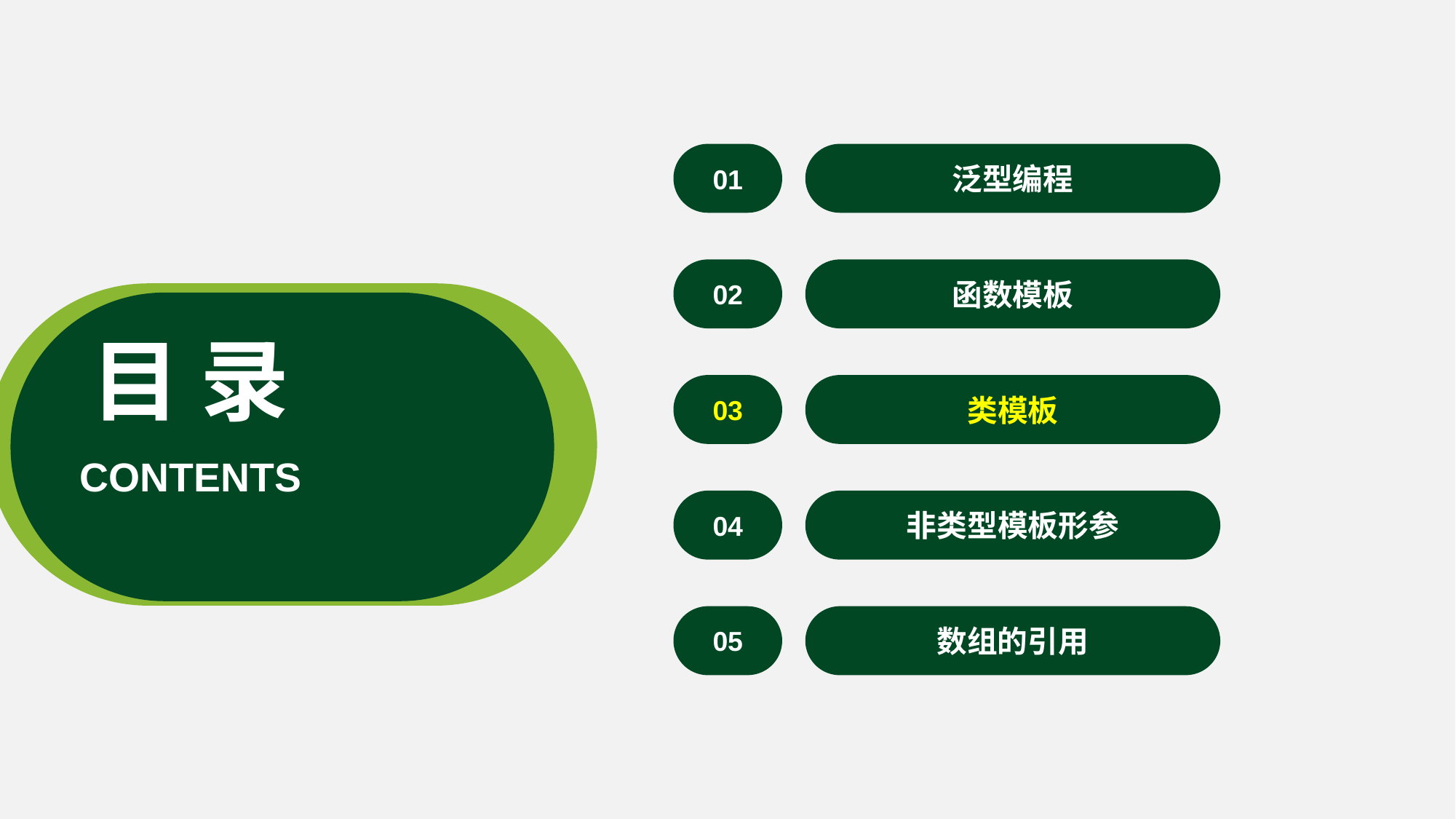

01
泛型编程
02
函数模板

目 录
03
类模板
CONTENTS
04
非类型模板形参
05
数组的引用